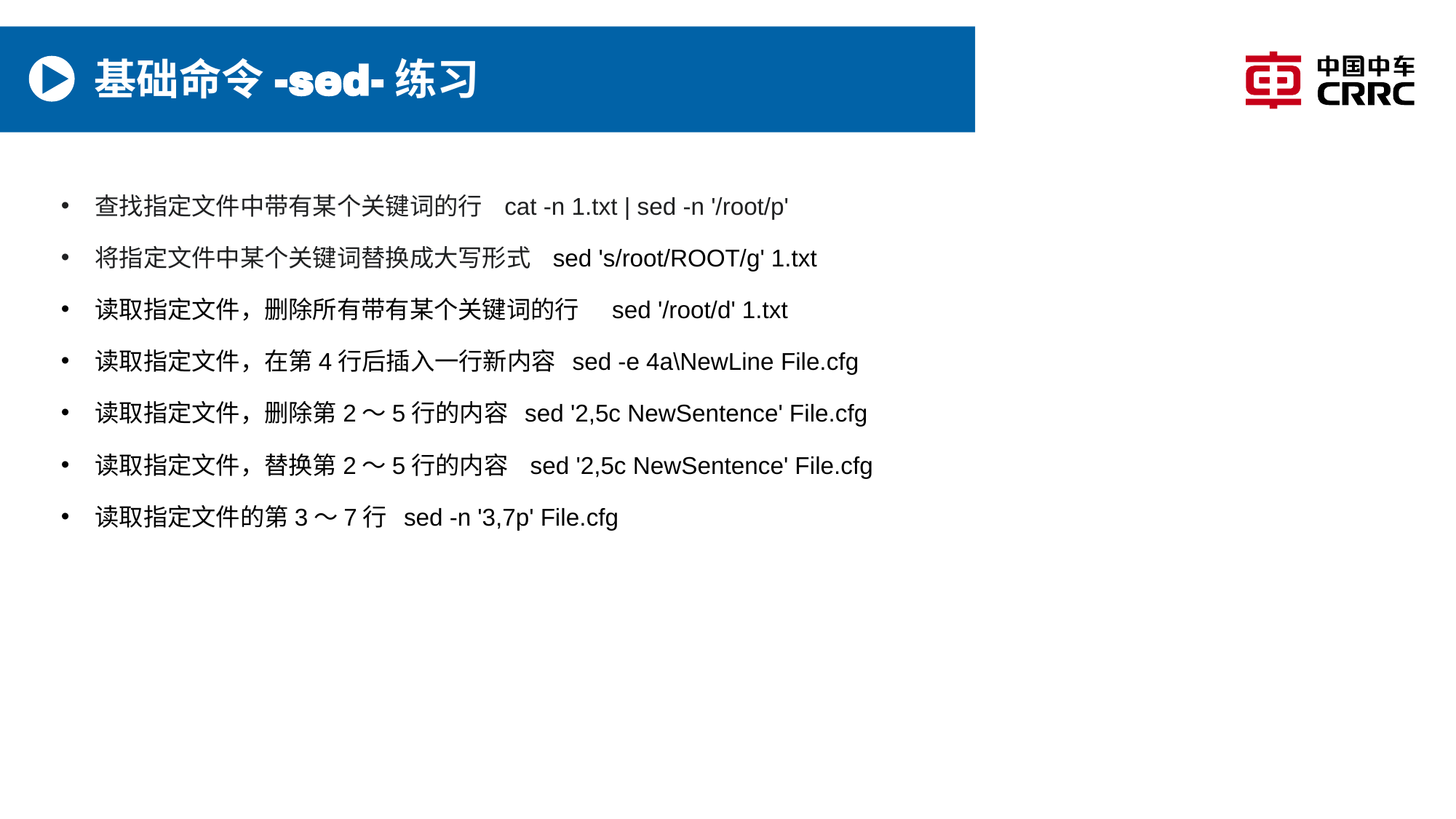

# 基础命令-sed-练习
查找指定文件中带有某个关键词的行   cat -n 1.txt | sed -n '/root/p'
将指定文件中某个关键词替换成大写形式   sed 's/root/ROOT/g' 1.txt
读取指定文件，删除所有带有某个关键词的行     sed '/root/d' 1.txt
读取指定文件，在第4行后插入一行新内容  sed -e 4a\NewLine File.cfg
读取指定文件，删除第2～5行的内容  sed '2,5c NewSentence' File.cfg
读取指定文件，替换第2～5行的内容   sed '2,5c NewSentence' File.cfg
读取指定文件的第3～7行  sed -n '3,7p' File.cfg
15